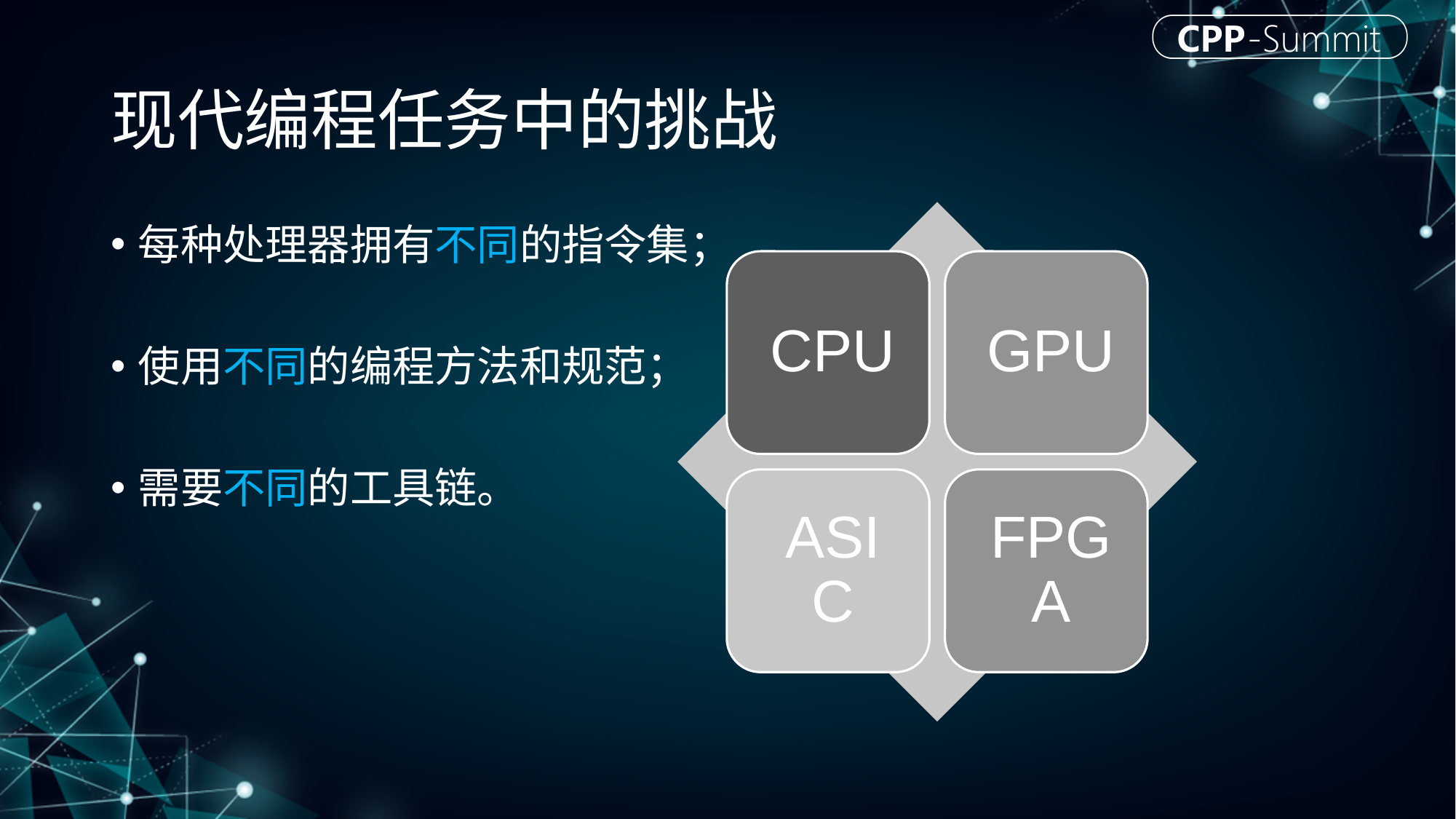

# 现代编程任务中的挑战
CPU
GPU
ASIC
FPGA
每种处理器拥有不同的指令集；

使用不同的编程方法和规范；

需要不同的工具链。